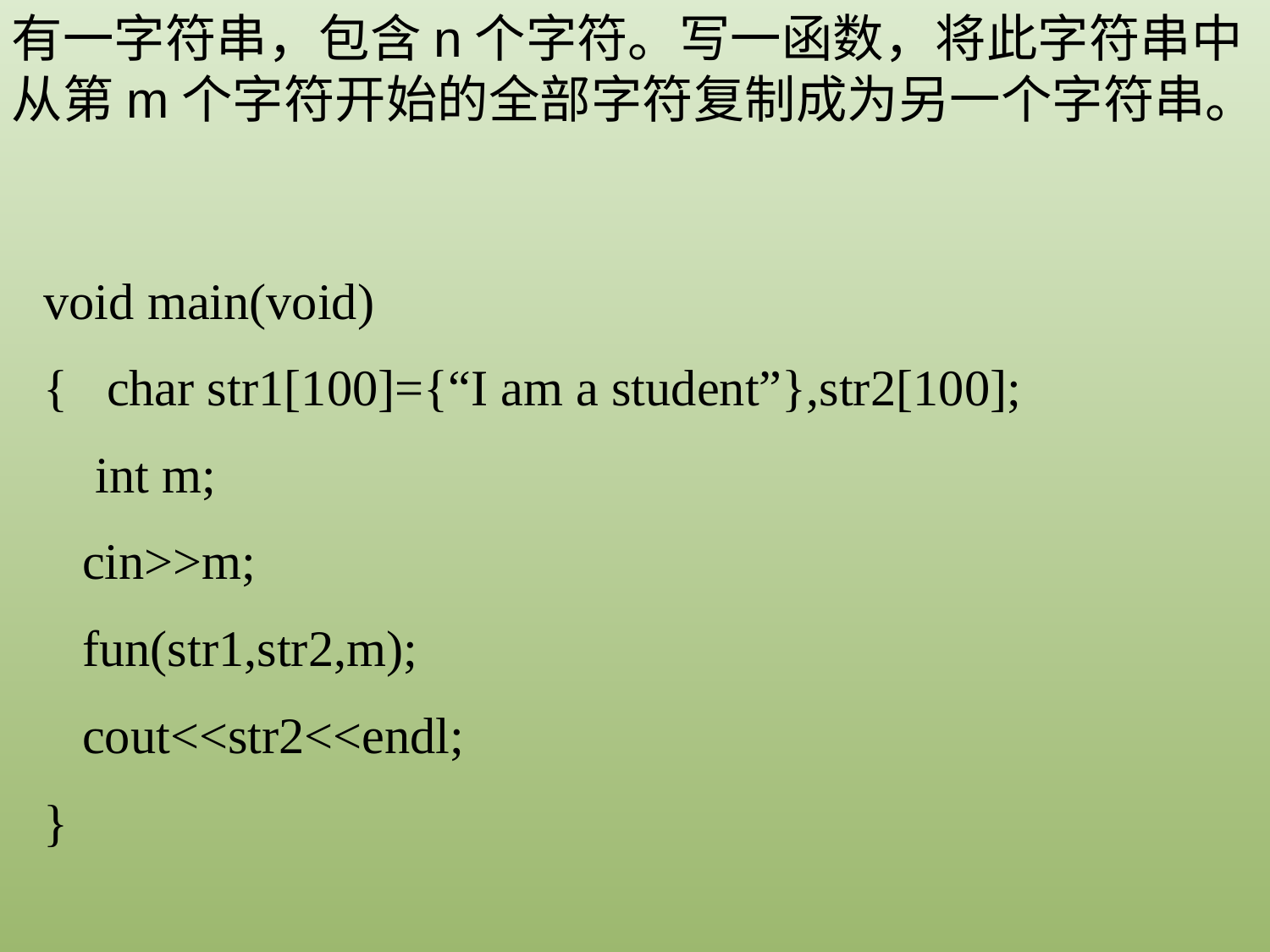

有一字符串，包含n个字符。写一函数，将此字符串中从第m个字符开始的全部字符复制成为另一个字符串。
void main(void)
{   char str1[100]={“I am a student”},str2[100];
    int m;
   cin>>m;
   fun(str1,str2,m);
   cout<<str2<<endl;
}
489